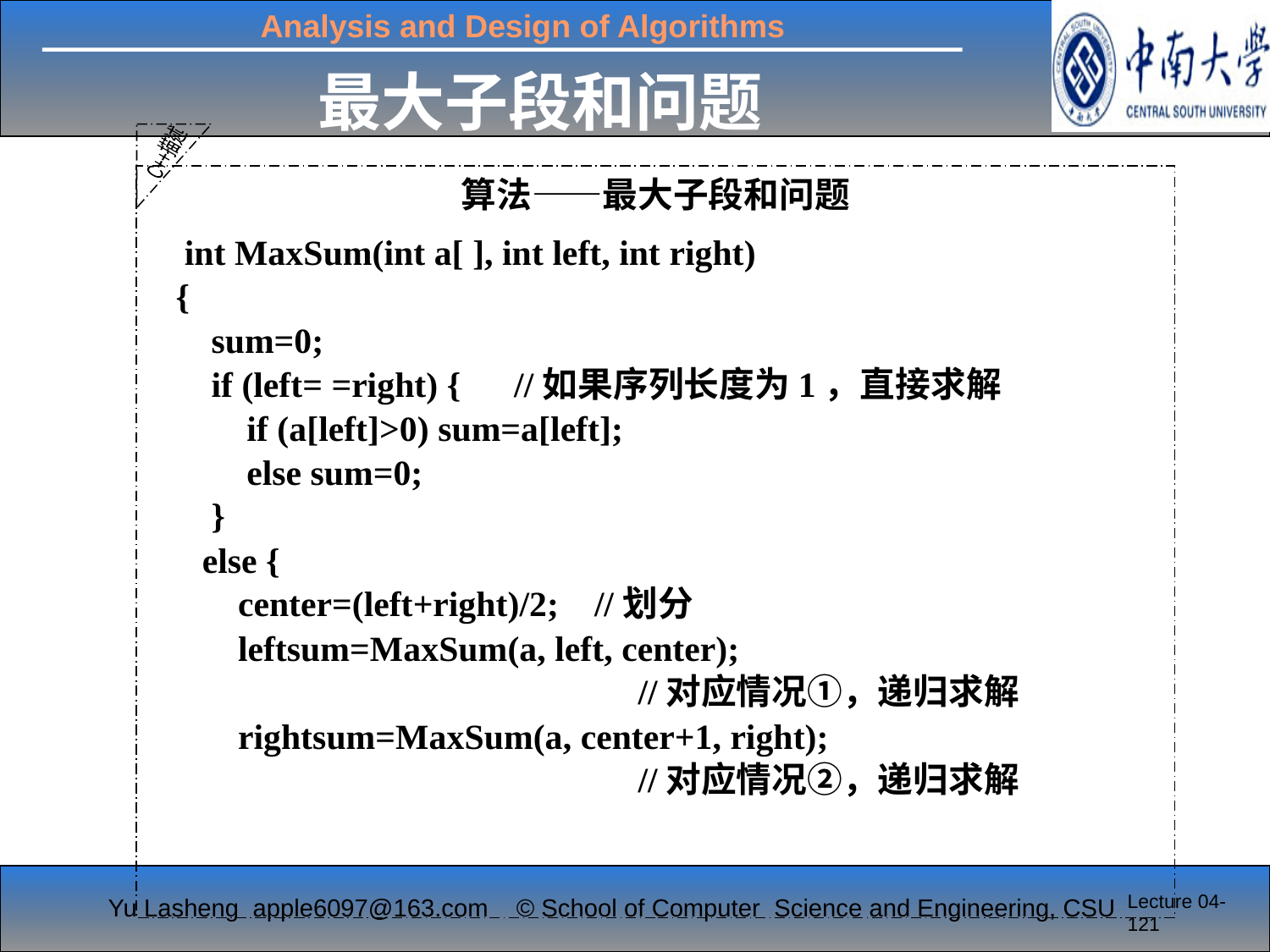

最大子段和问题

C++描述
算法——最大子段和问题
    int MaxSum(int a[ ], int left, int right)
   {
       sum=0;
       if (left= =right) {      //如果序列长度为1，直接求解
           if (a[left]>0) sum=a[left];
           else sum=0;
       }
      else {
          center=(left+right)/2;    //划分
          leftsum=MaxSum(a, left, center);
                                                       //对应情况①，递归求解
          rightsum=MaxSum(a, center+1, right);
                                                       //对应情况②，递归求解
Lecture 04-121